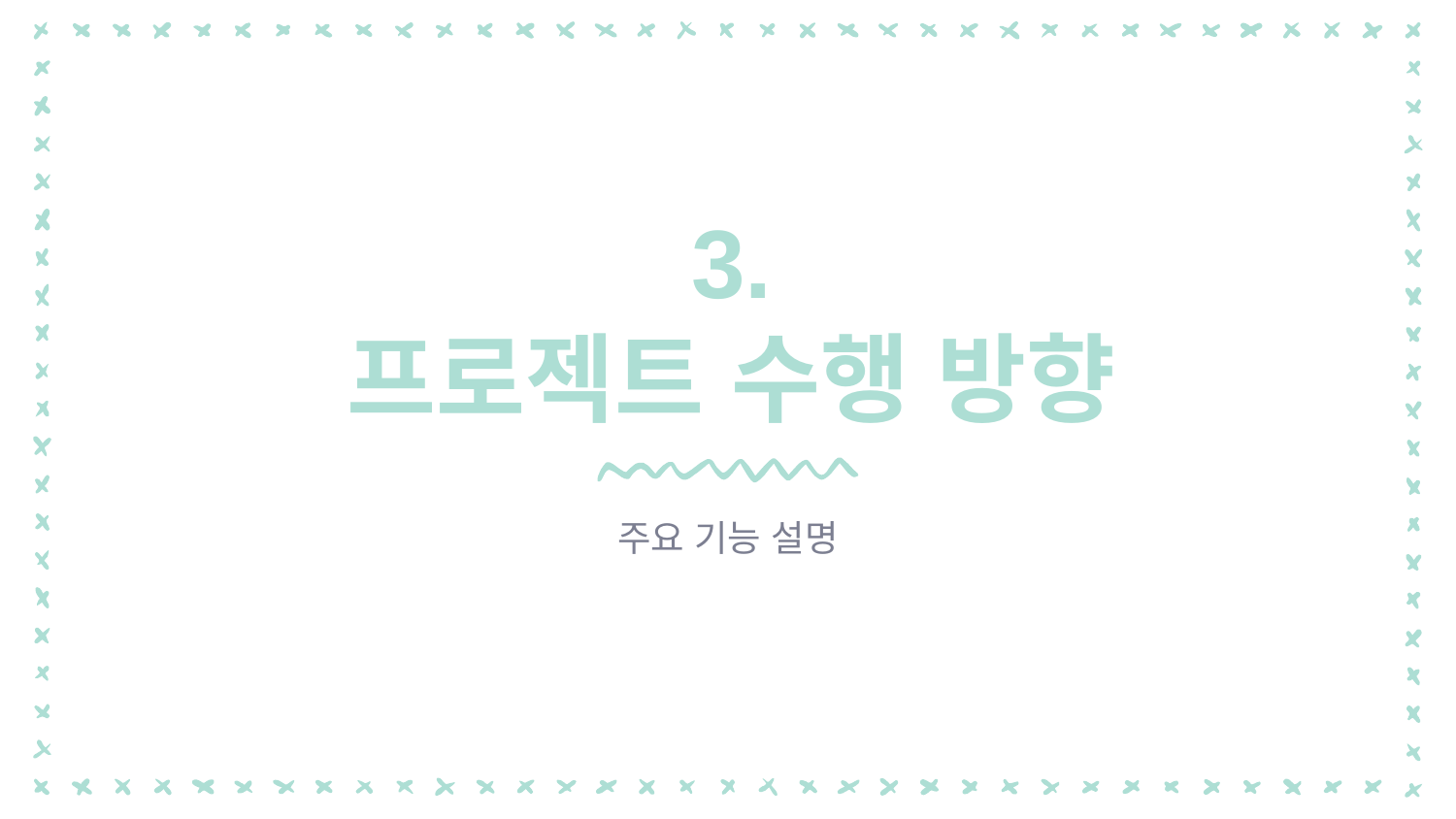

# 3.
프로젝트 수행 방향
주요 기능 설명